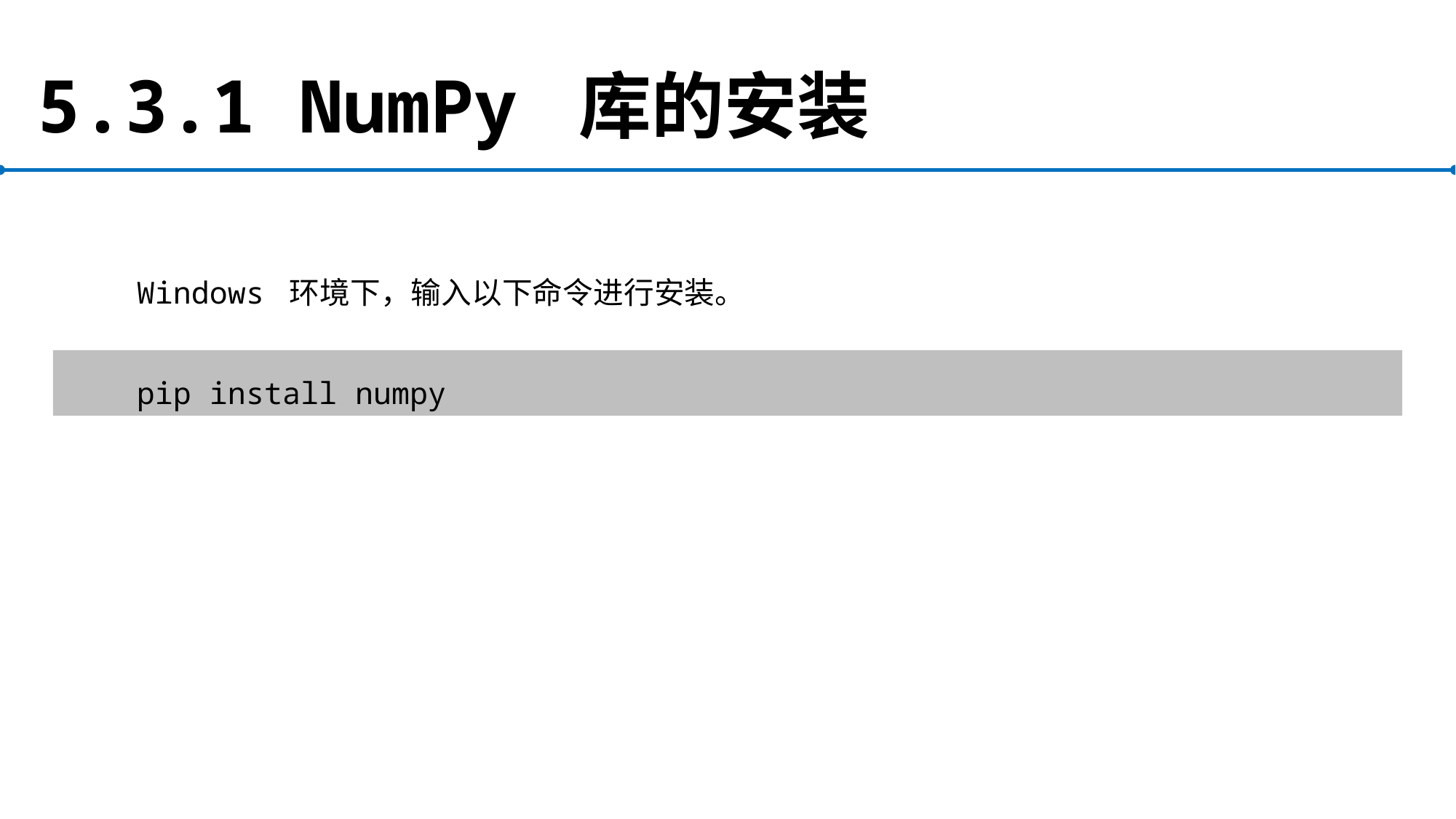

# 5.3.1 NumPy 库的安装
Windows 环境下，输入以下命令进行安装。
pip install numpy